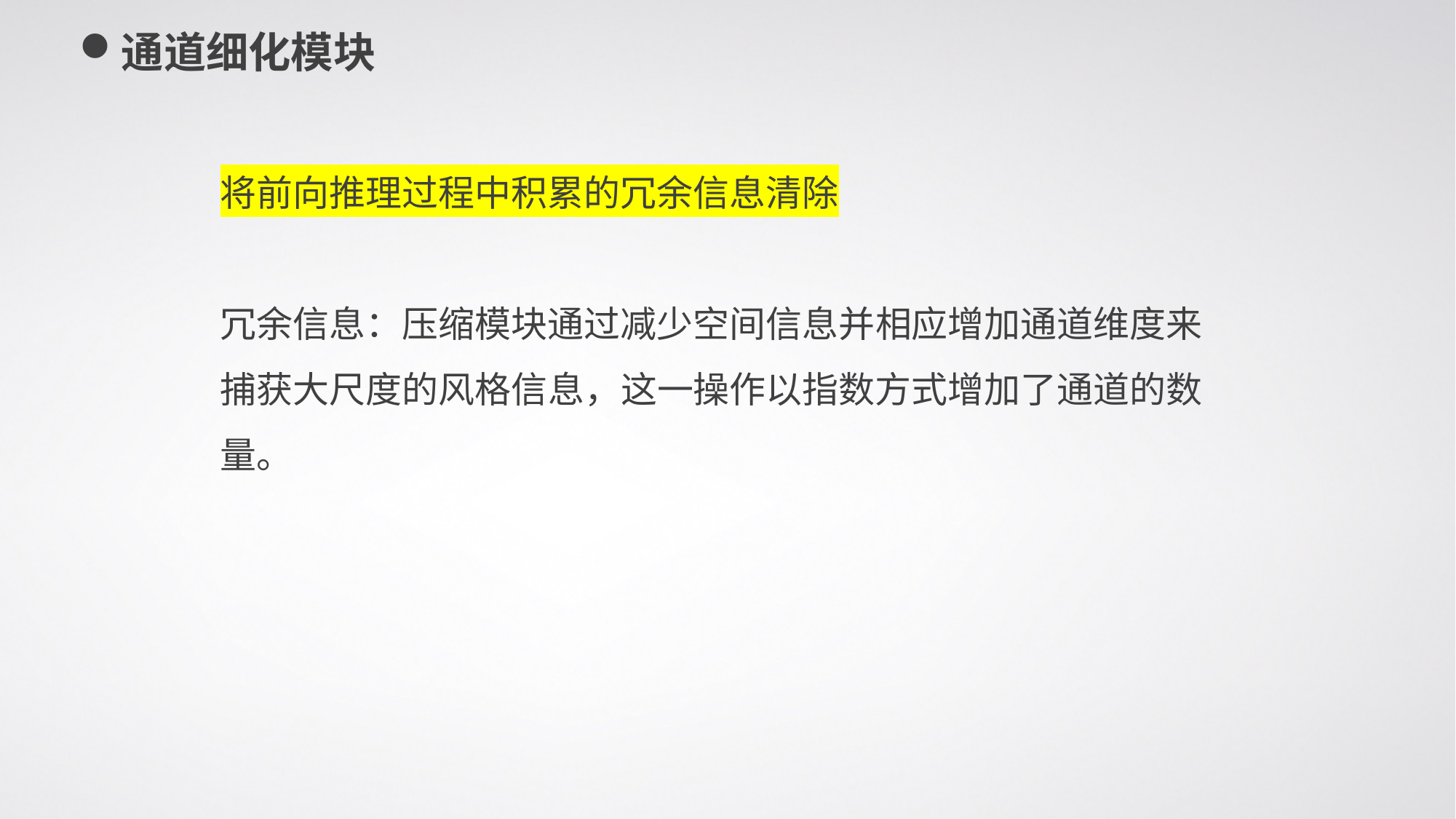

通道细化模块
将前向推理过程中积累的冗余信息清除

冗余信息：压缩模块通过减少空间信息并相应增加通道维度来捕获大尺度的风格信息，这一操作以指数方式增加了通道的数量。